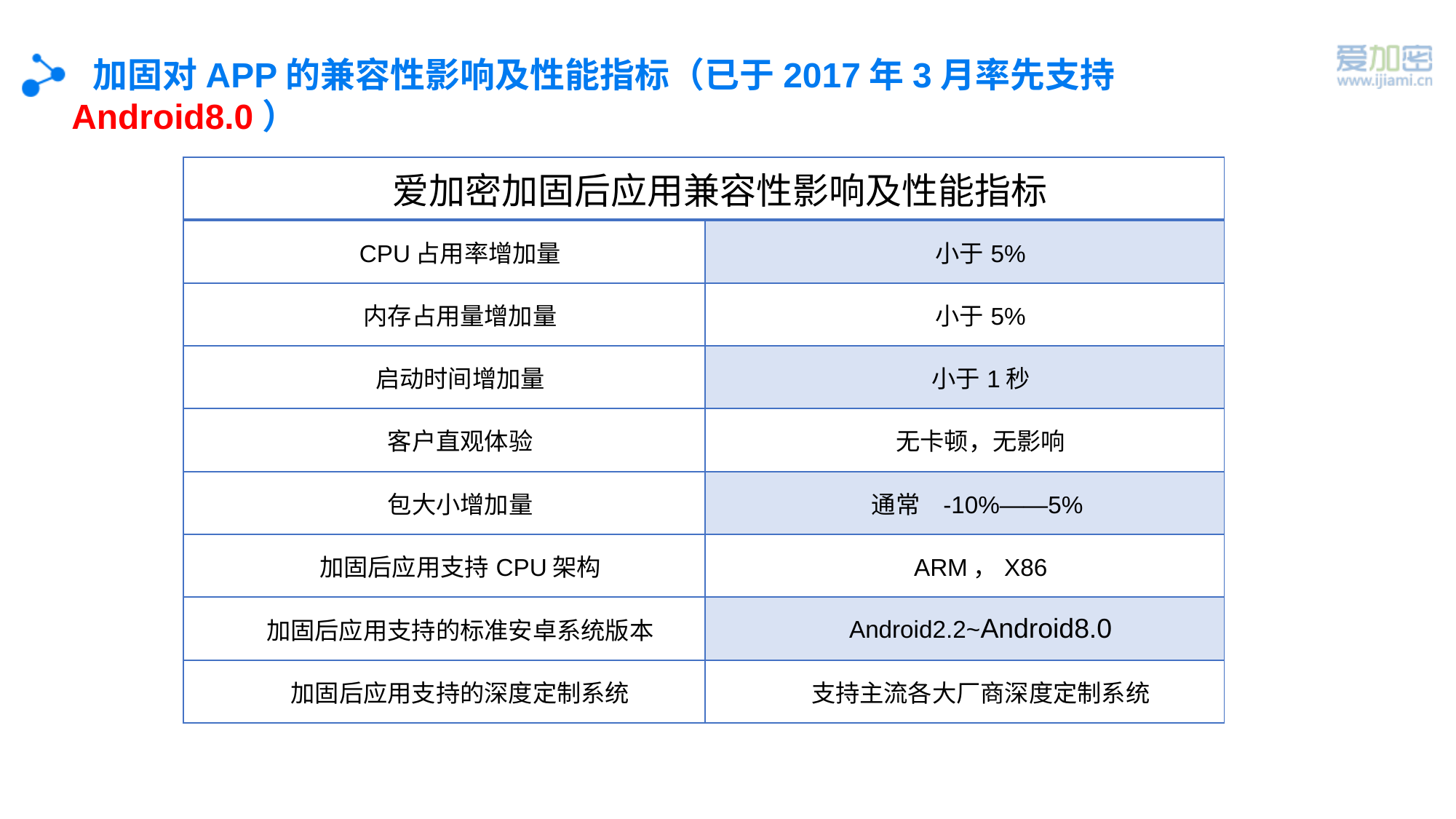

9加固对APP的兼容性影响及性能指标（已于2017年3月率先支持Android8.0）
| 爱加密加固后应用兼容性影响及性能指标 |  |
| --- | --- |
| CPU占用率增加量 | 小于5% |
| 内存占用量增加量 | 小于5% |
| 启动时间增加量 | 小于1秒 |
| 客户直观体验 | 无卡顿，无影响 |
| 包大小增加量 | 通常 -10%——5% |
| 加固后应用支持CPU架构 | ARM，X86 |
| 加固后应用支持的标准安卓系统版本 | Android2.2~Android8.0 |
| 加固后应用支持的深度定制系统 | 支持主流各大厂商深度定制系统 |